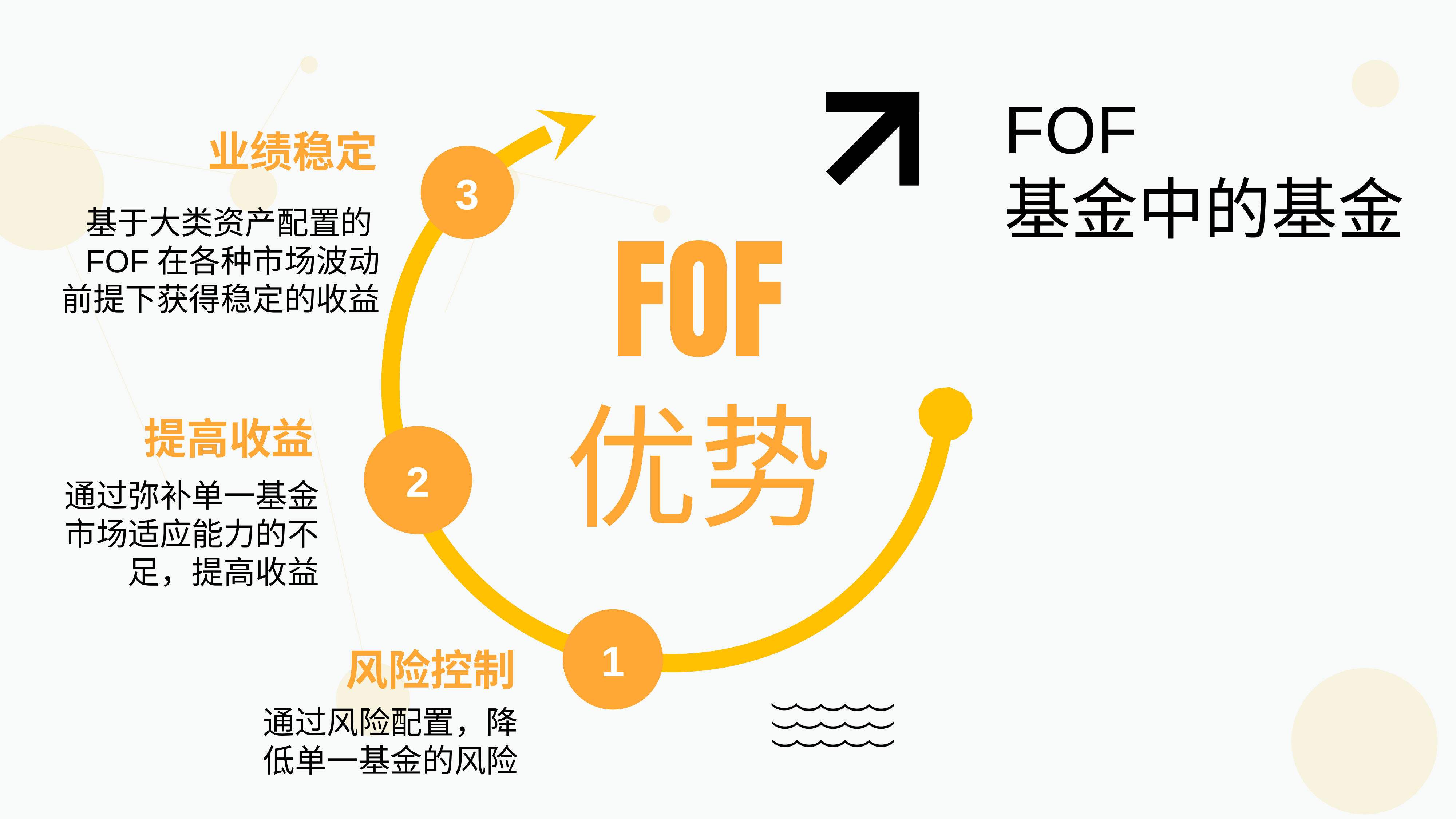

FOF
基金中的基金

3

业绩稳定
基于大类资产配置的FOF在各种市场波动前提下获得稳定的收益
FOF
优势

2
提高收益
通过弥补单一基金市场适应能力的不足，提高收益

1
风险控制
通过风险配置，降低单一基金的风险
(
(
(
(
(
(
(
(
(
(
(
(
(
(
(